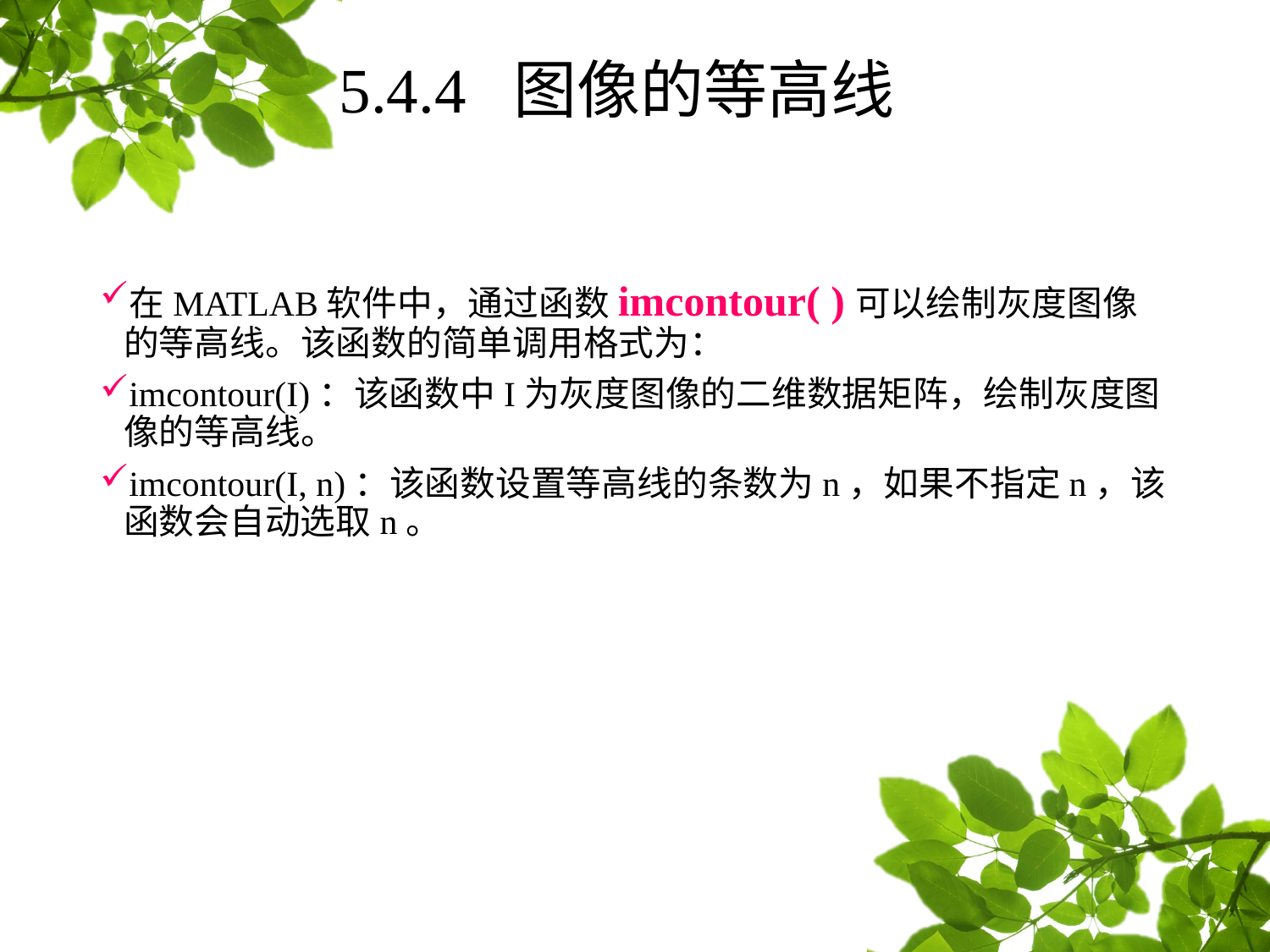

# 5.4.4  图像的等高线
在MATLAB软件中，通过函数imcontour( )可以绘制灰度图像的等高线。该函数的简单调用格式为：
imcontour(I)：该函数中I为灰度图像的二维数据矩阵，绘制灰度图像的等高线。
imcontour(I, n)：该函数设置等高线的条数为n，如果不指定n，该函数会自动选取n。